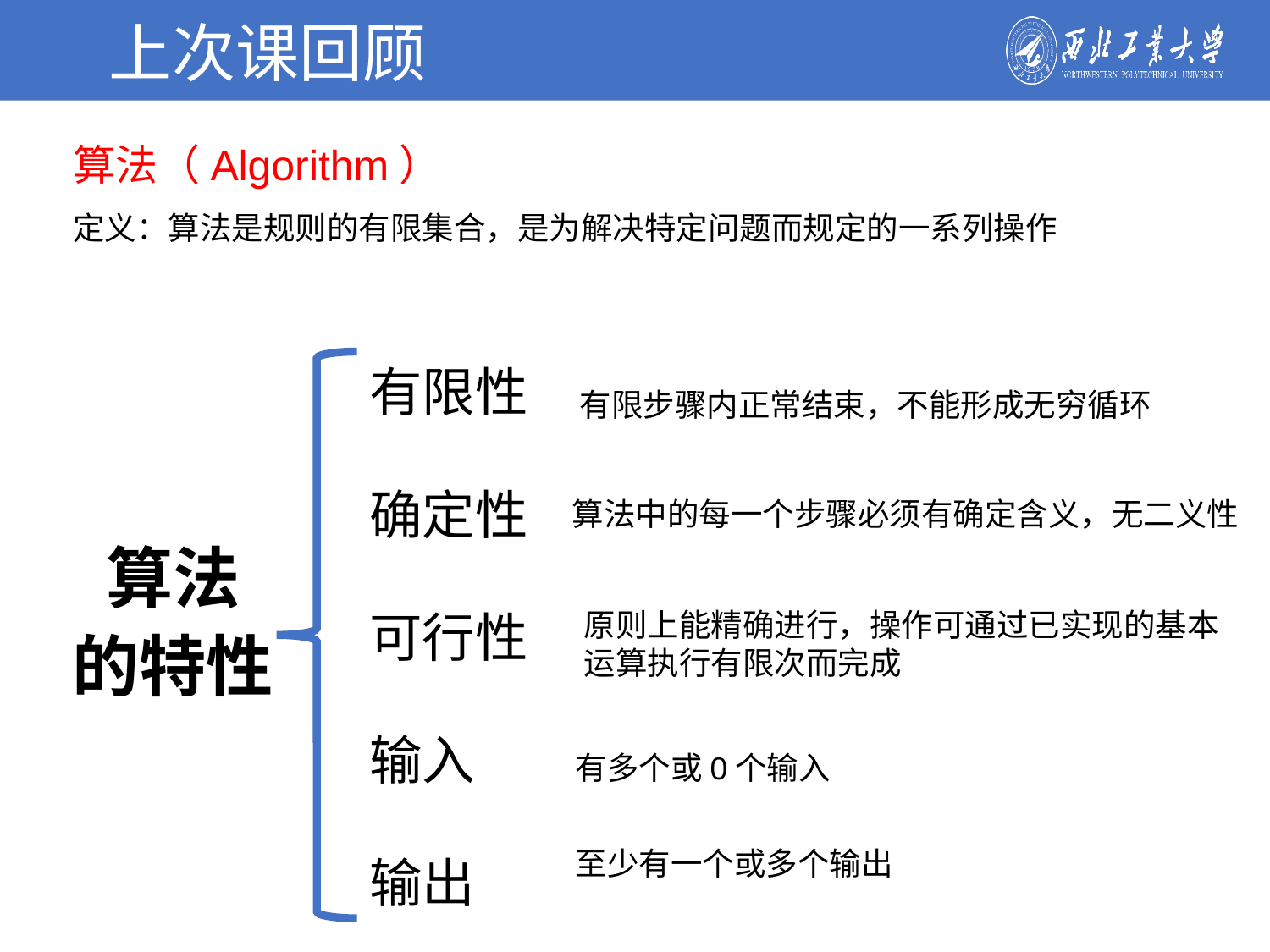

上次课回顾
算法（Algorithm）
定义：算法是规则的有限集合，是为解决特定问题而规定的一系列操作
有限步骤内正常结束，不能形成无穷循环
有限性

确定性
算法中的每一个步骤必须有确定含义，无二义性
算法
的特性
可行性
原则上能精确进行，操作可通过已实现的基本运算执行有限次而完成
输入
有多个或0个输入
输出
至少有一个或多个输出
7